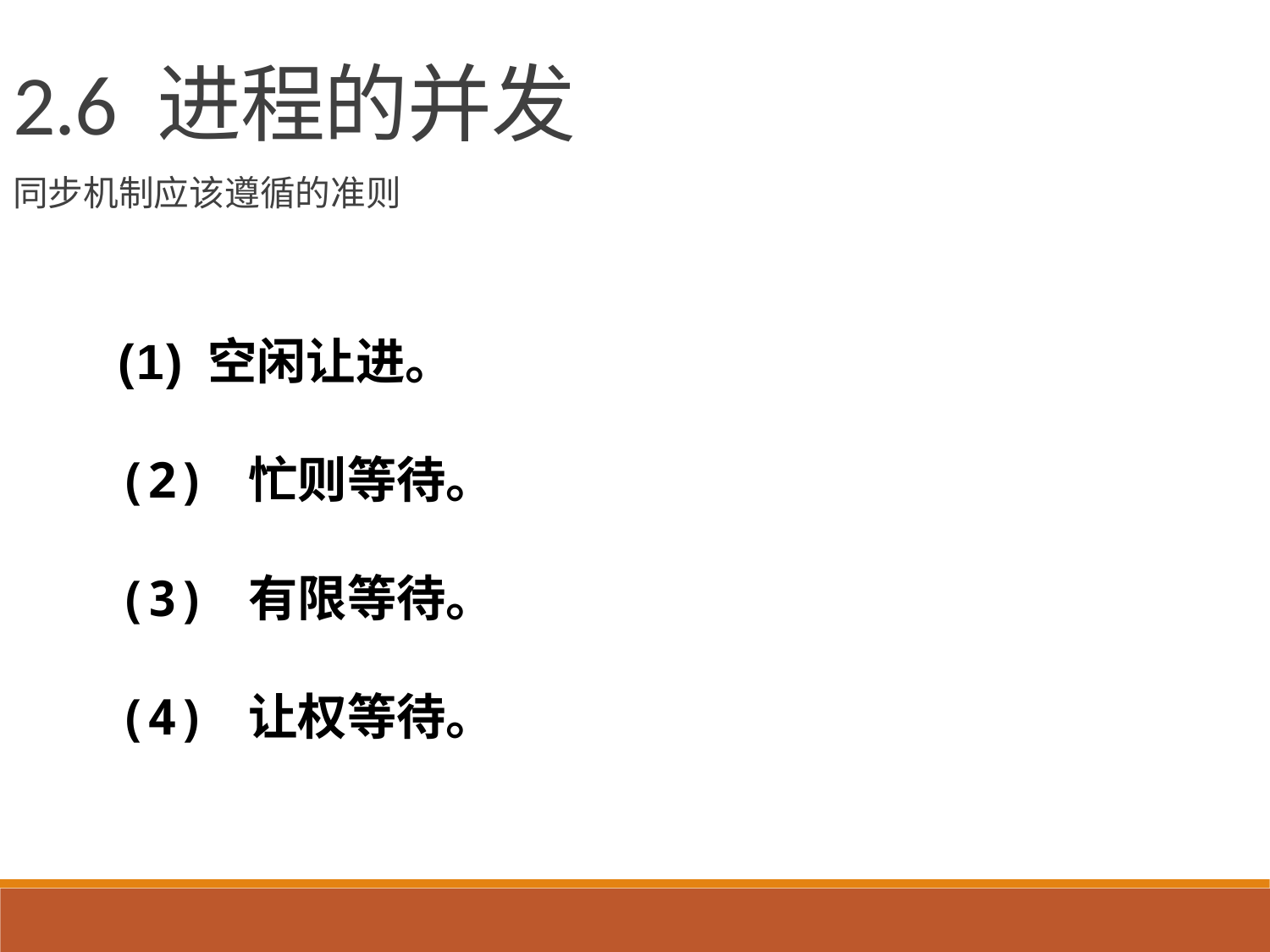

2.6 进程的并发
同步机制应该遵循的准则

 空闲让进。
(2) 忙则等待。
(3) 有限等待。
(4) 让权等待。